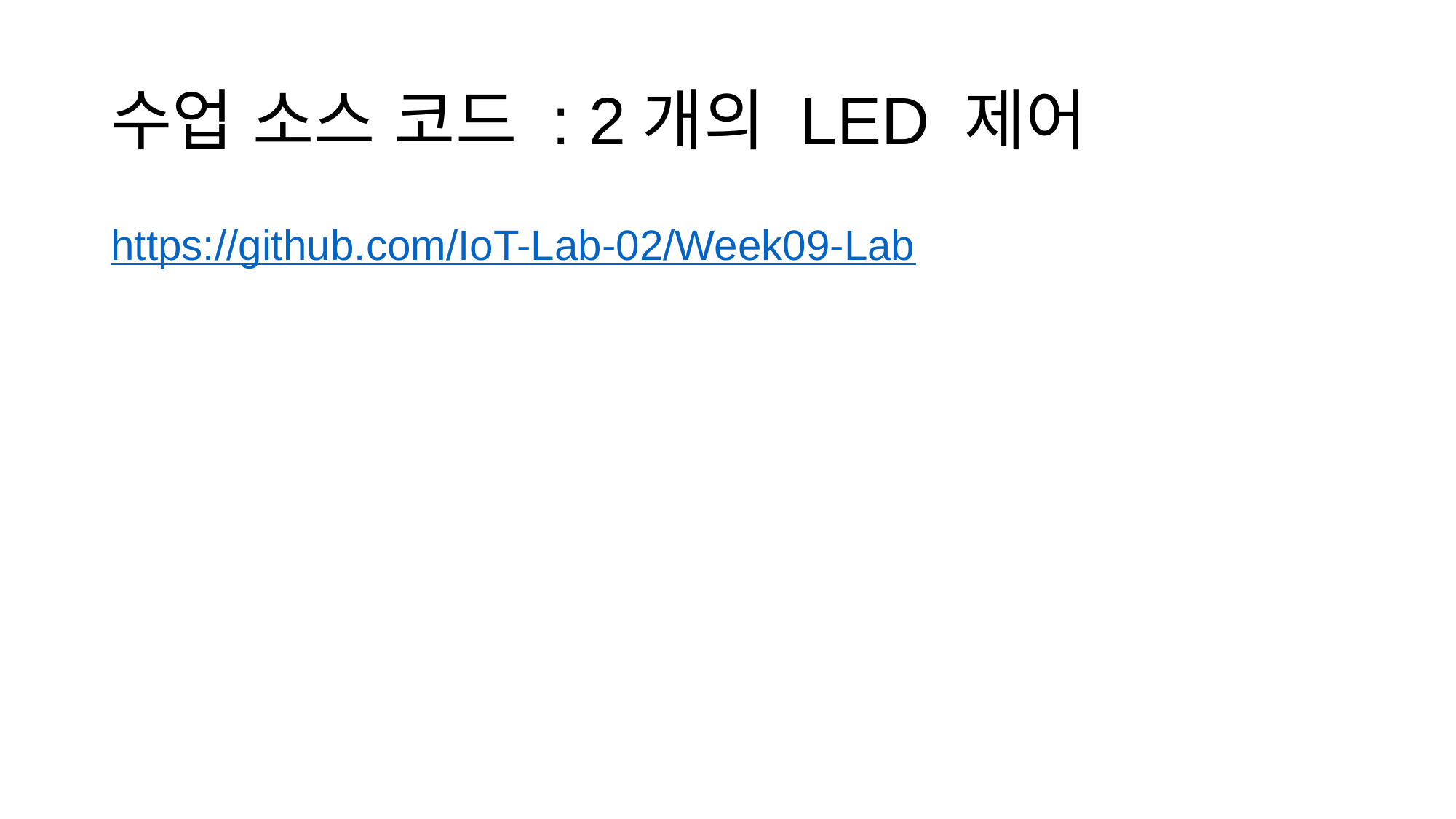

# 수업 소스 코드 : 2개의 LED 제어
https://github.com/IoT-Lab-02/Week09-Lab